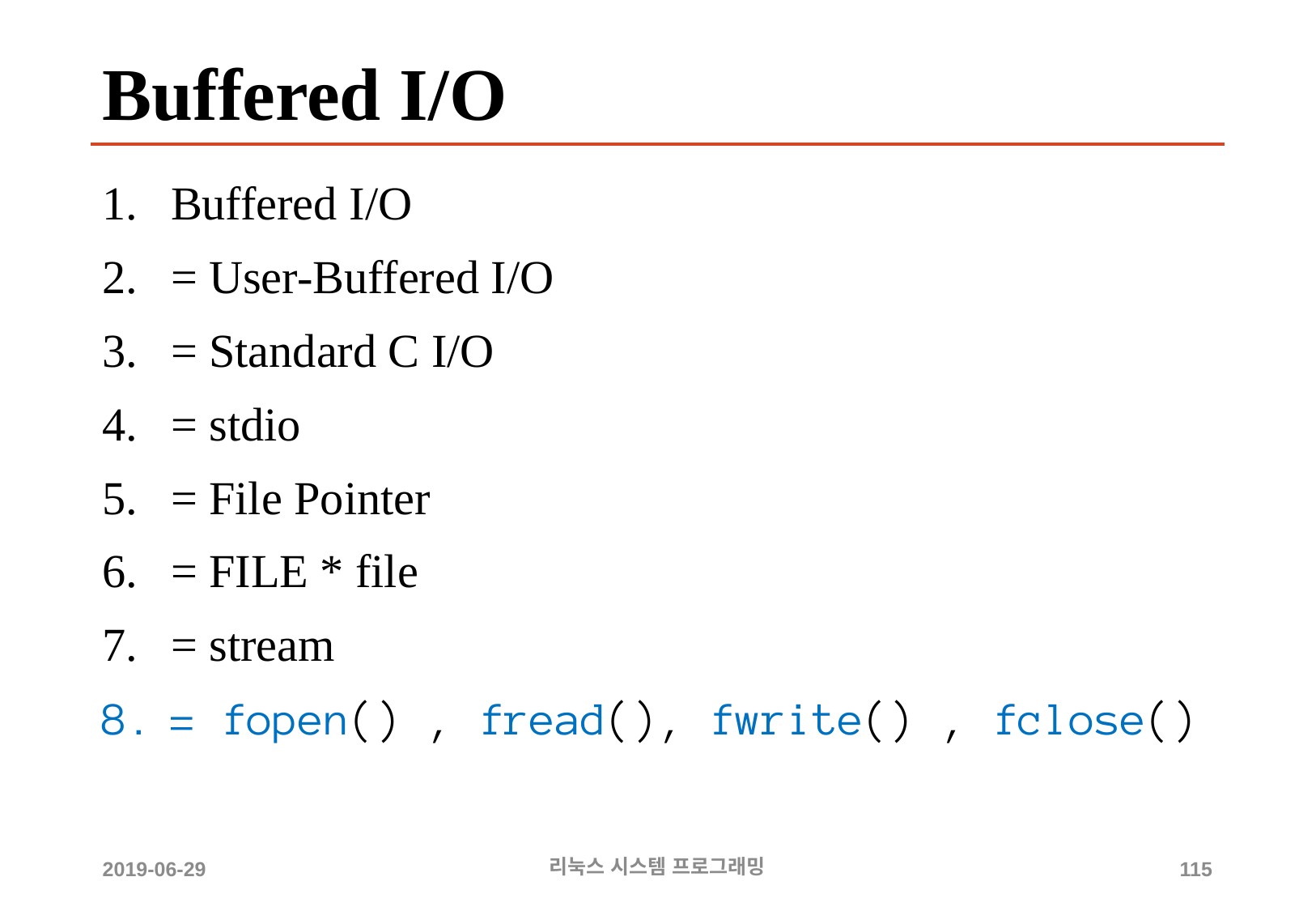

# Buffered I/O
Buffered I/O
= User-Buffered I/O
= Standard C I/O
= stdio
= File Pointer
= FILE * file
= stream
= fopen() , fread(), fwrite() , fclose()
2019-06-29
리눅스 시스템 프로그래밍
115